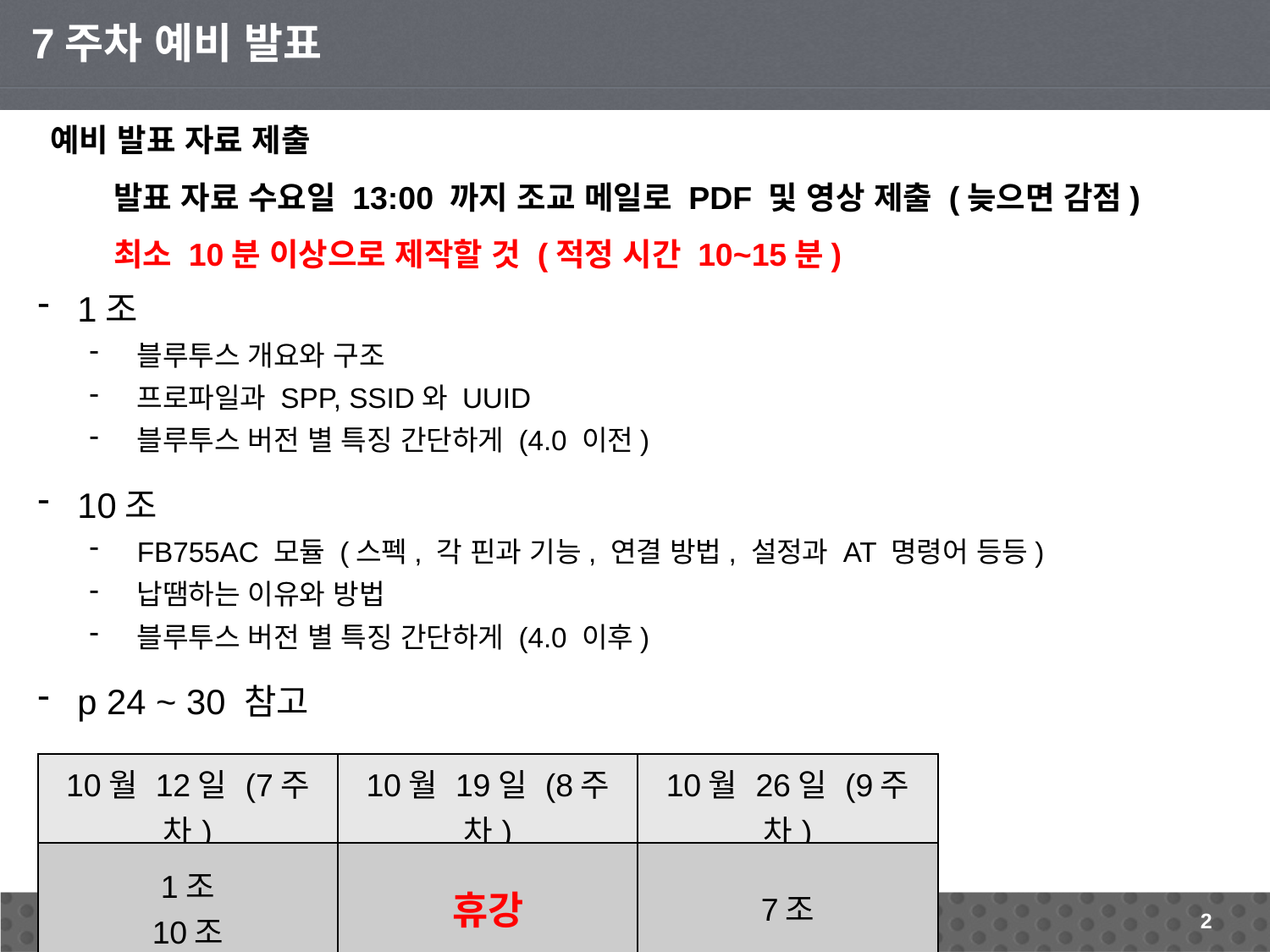

7주차 예비 발표
예비 발표 자료 제출
발표 자료 수요일 13:00 까지 조교 메일로 PDF 및 영상 제출 (늦으면 감점)
최소 10분 이상으로 제작할 것 (적정 시간 10~15분)
1조
블루투스 개요와 구조
프로파일과 SPP, SSID와 UUID
블루투스 버전 별 특징 간단하게 (4.0 이전)
10조
FB755AC 모듈 (스펙, 각 핀과 기능, 연결 방법, 설정과 AT 명령어 등등)
납땜하는 이유와 방법
블루투스 버전 별 특징 간단하게 (4.0 이후)
p 24 ~ 30 참고
| 10월 12일 (7주차) | 10월 19일 (8주차) | 10월 26일 (9주차) |
| --- | --- | --- |
| 1조 10조 | 휴강 | 7조 |
2